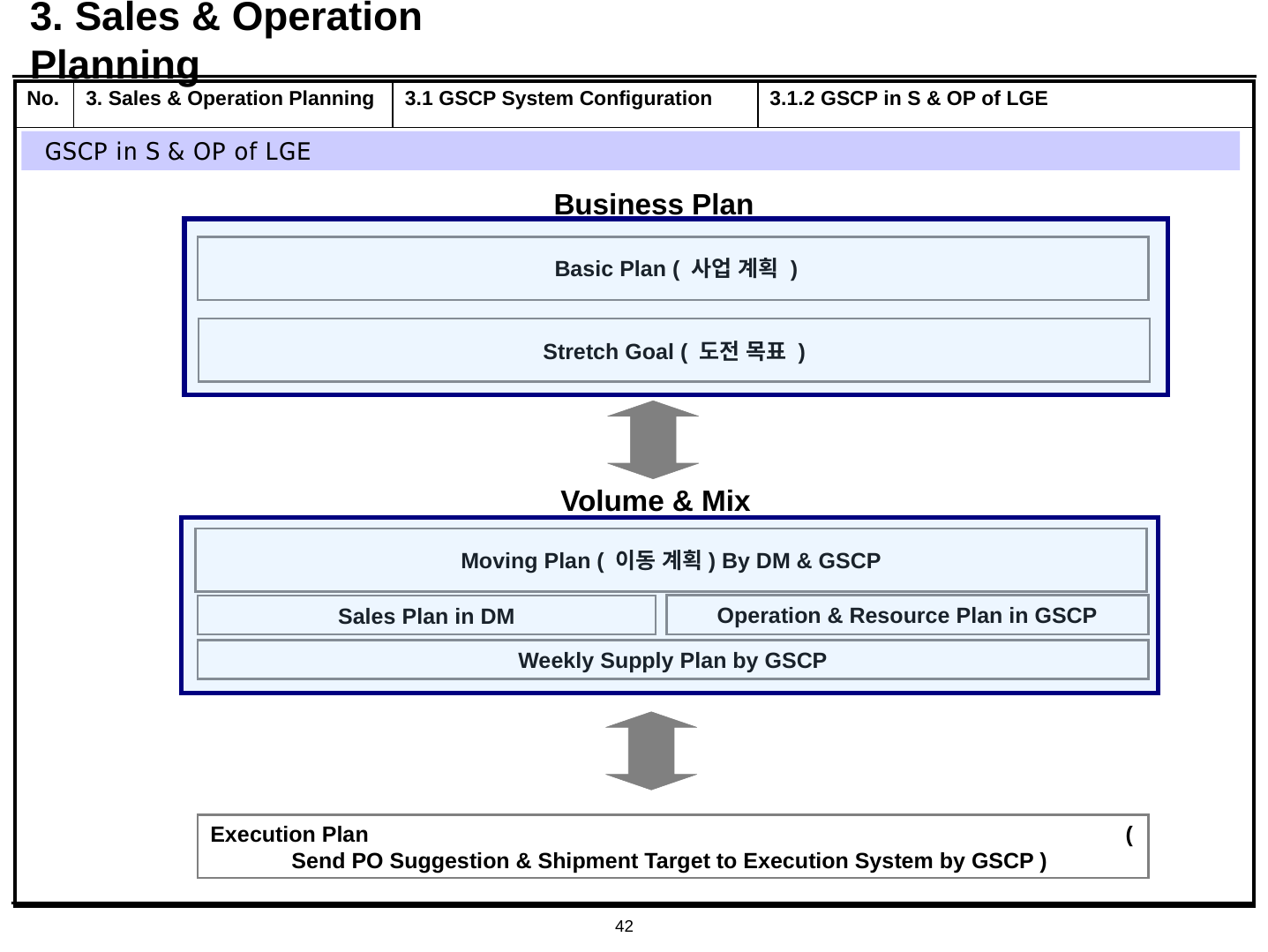

# 3. Sales & Operation Planning
| No. | 3. Sales & Operation Planning | 3.1 GSCP System Configuration | 3.1.2 GSCP in S & OP of LGE |
| --- | --- | --- | --- |
|  |  |  |  |
GSCP in S & OP of LGE
Business Plan

 Basic Plan ( 사업 계획 )
Stretch Goal ( 도전 목표 )

Volume & Mix

Moving Plan ( 이동 계획) By DM & GSCP
Operation & Resource Plan in GSCP
Sales Plan in DM
Weekly Supply Plan by GSCP

Execution Plan                                                                                                                           ( Send PO Suggestion & Shipment Target to Execution System by GSCP )
42